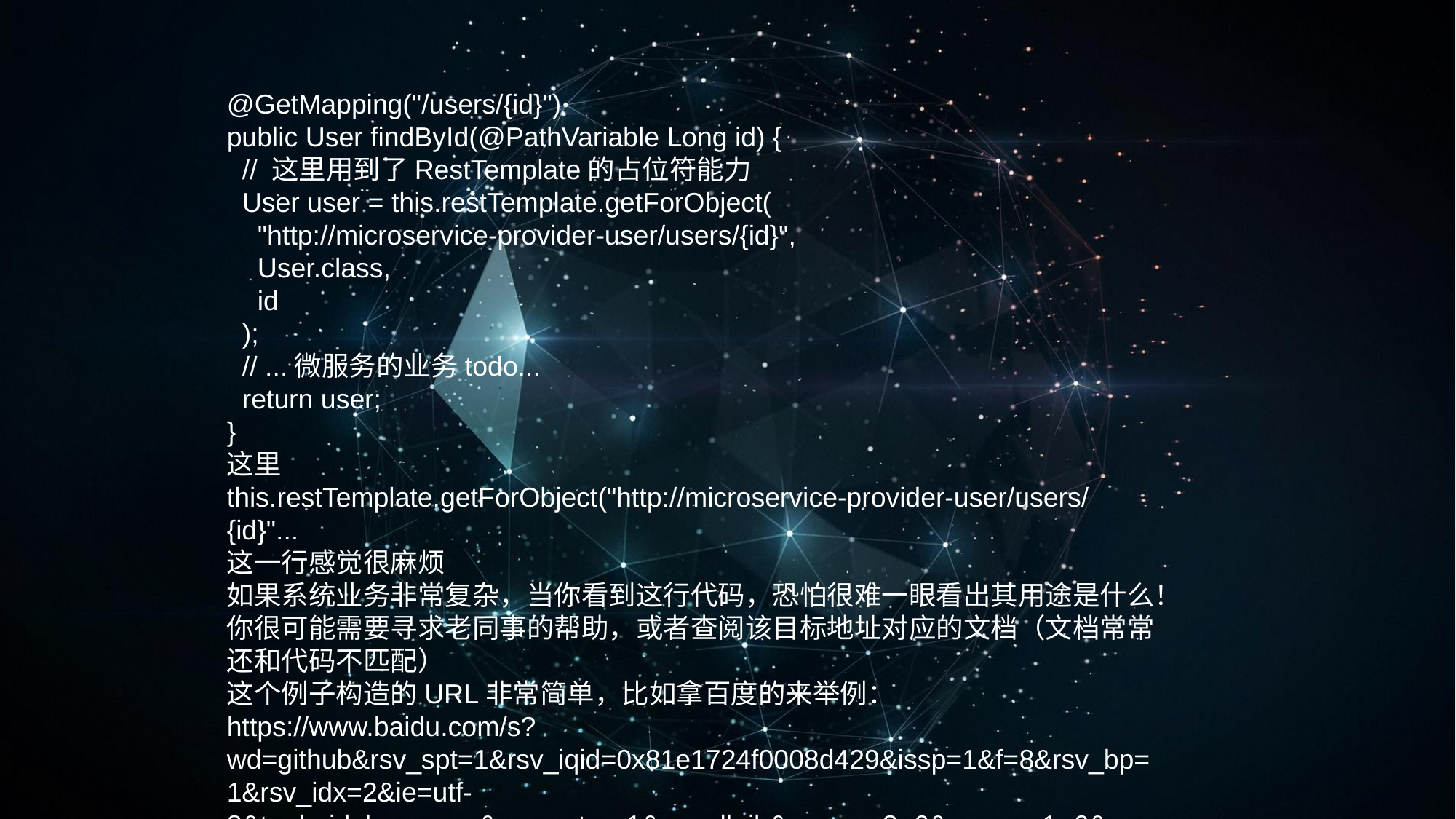

@GetMapping("/users/{id}")
public User findById(@PathVariable Long id) {
  // 这里用到了RestTemplate的占位符能力
  User user = this.restTemplate.getForObject(
    "http://microservice-provider-user/users/{id}",
    User.class,
    id
  );
  // ...微服务的业务todo...
  return user;
}
这里
this.restTemplate.getForObject("http://microservice-provider-user/users/{id}"...
这一行感觉很麻烦
如果系统业务非常复杂，当你看到这行代码，恐怕很难一眼看出其用途是什么！你很可能需要寻求老同事的帮助，或者查阅该目标地址对应的文档（文档常常还和代码不匹配）
这个例子构造的URL非常简单，比如拿百度的来举例：
https://www.baidu.com/s?wd=github&rsv_spt=1&rsv_iqid=0x81e1724f0008d429&issp=1&f=8&rsv_bp=1&rsv_idx=2&ie=utf-8&tn=baiduhome_pg&rsv_enter=1&rsv_dl=ib&rsv_sug3=6&rsv_sug1=6&....